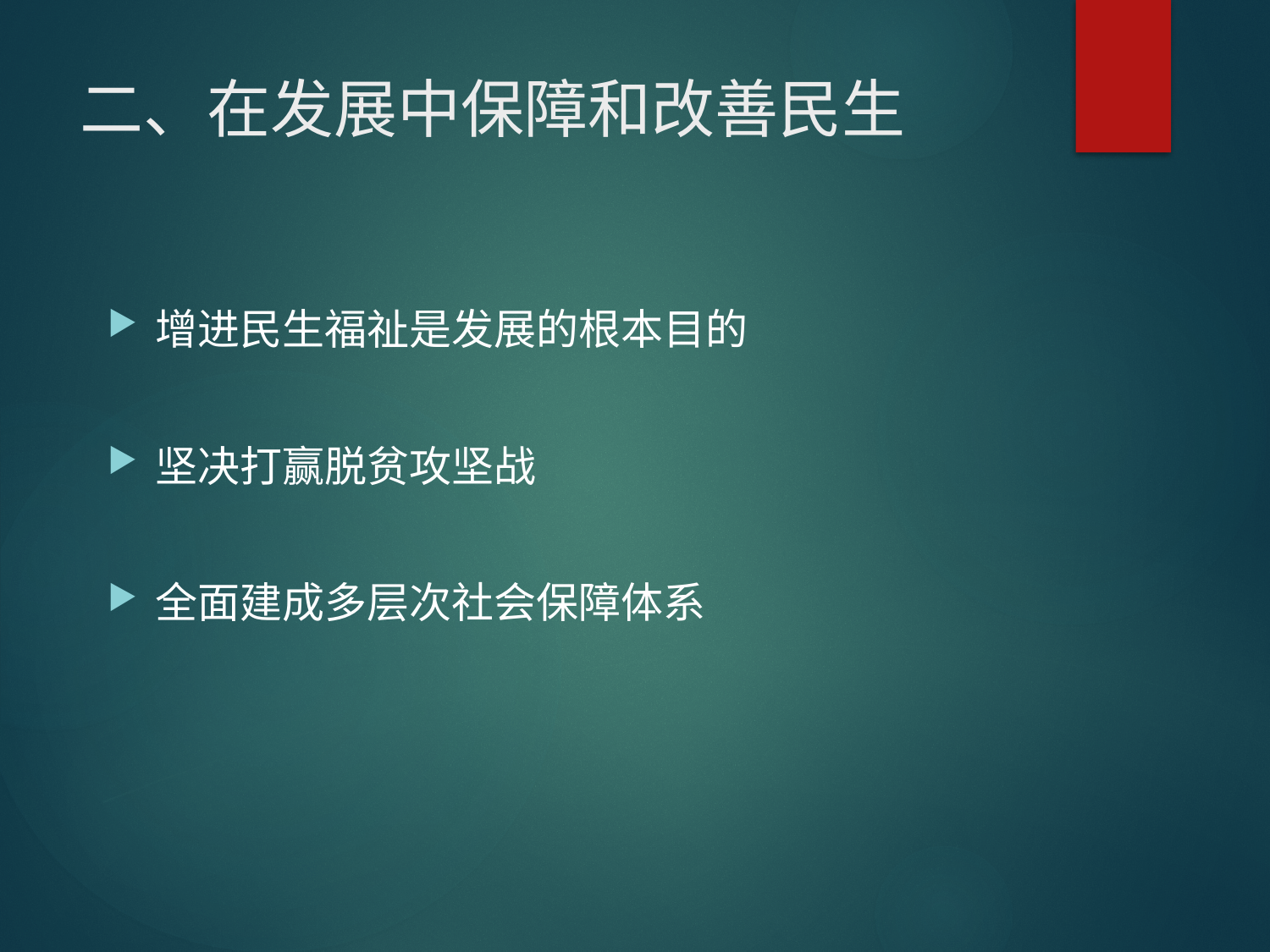

# 二、在发展中保障和改善民生
增进民生福祉是发展的根本目的

坚决打赢脱贫攻坚战

全面建成多层次社会保障体系